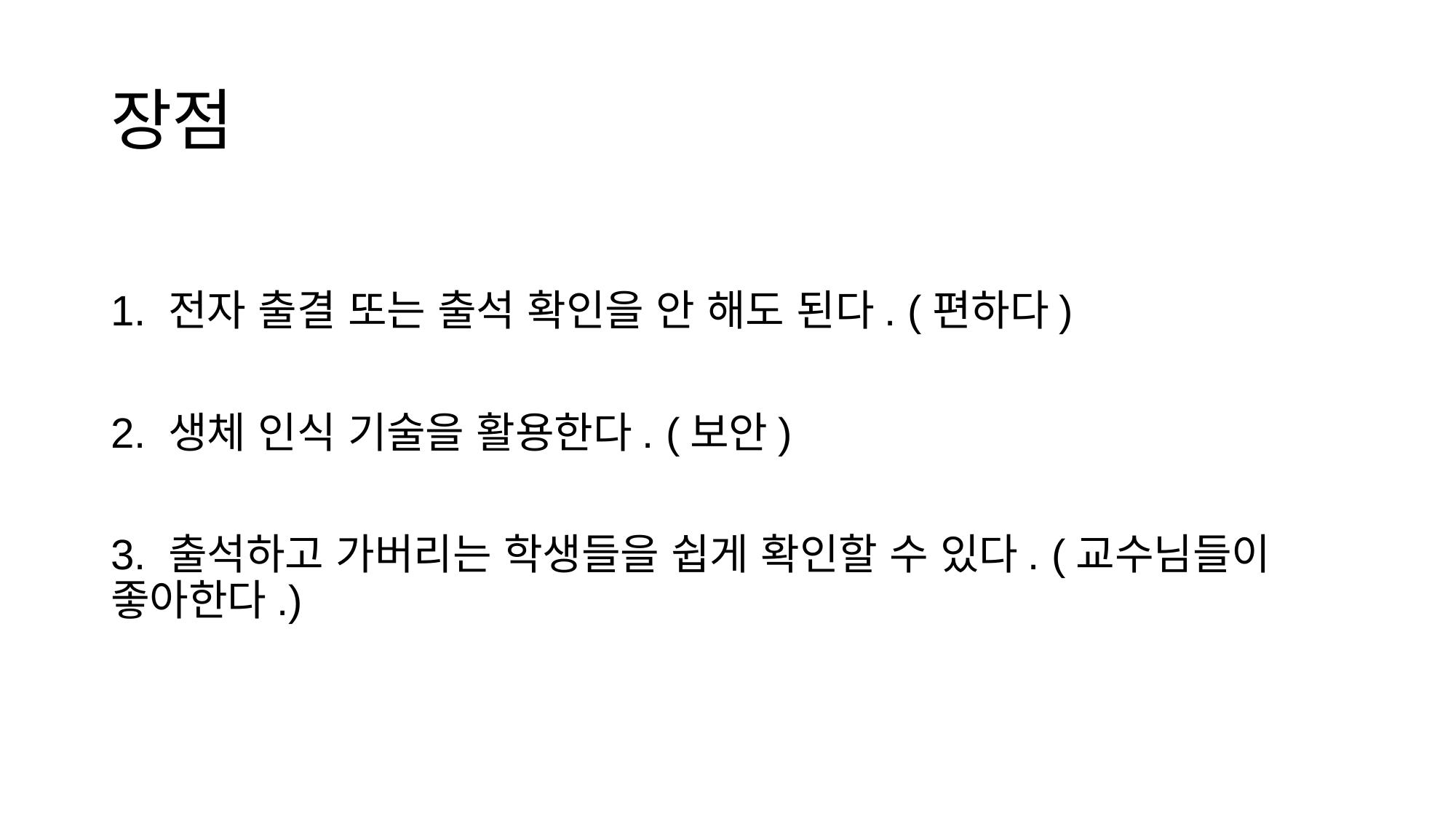

# 장점

1. 전자 출결 또는 출석 확인을 안 해도 된다. (편하다)

2. 생체 인식 기술을 활용한다. (보안)

3. 출석하고 가버리는 학생들을 쉽게 확인할 수 있다. (교수님들이 좋아한다.)